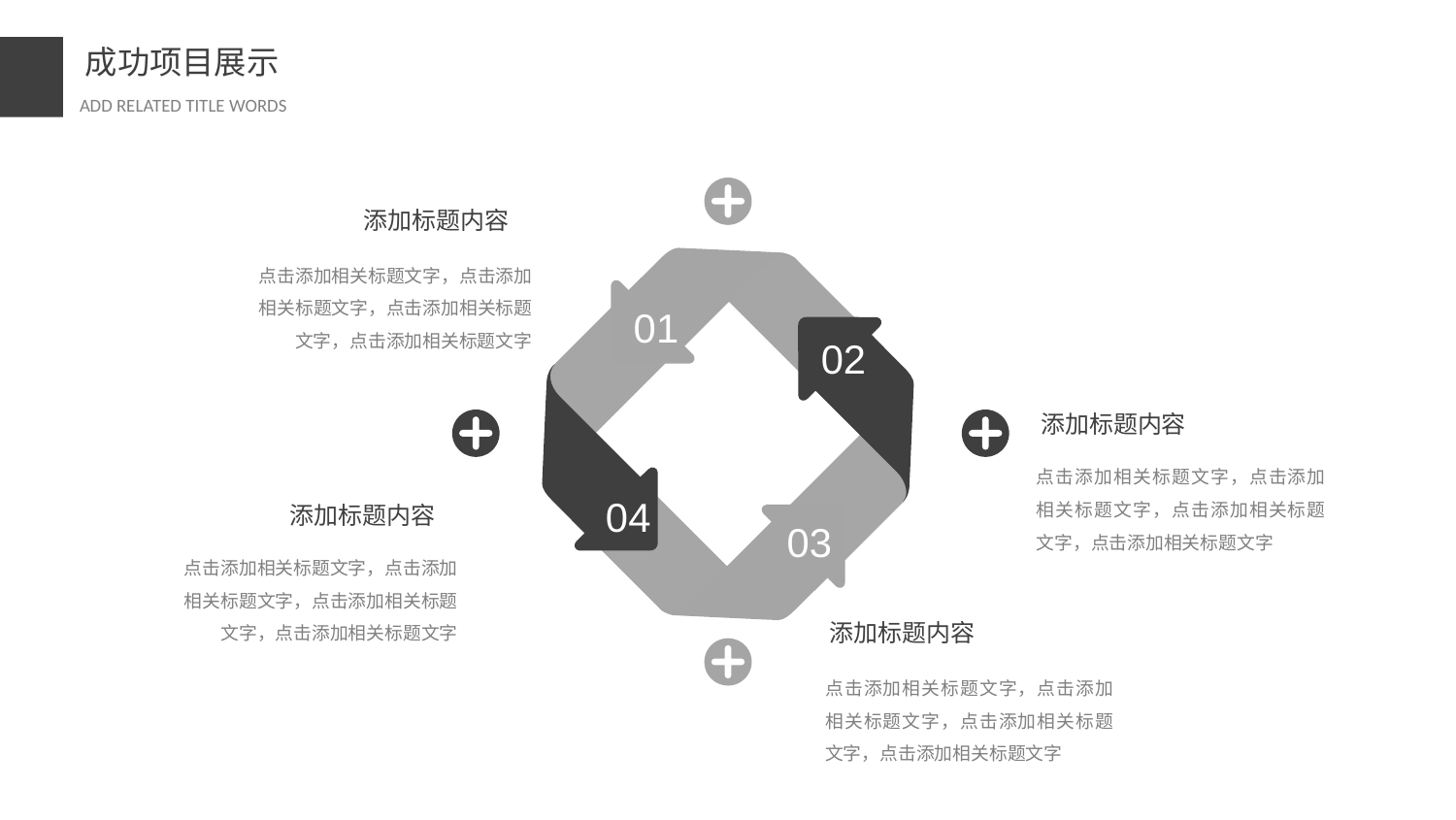

01
02
04
03
添加标题内容
点击添加相关标题文字，点击添加相关标题文字，点击添加相关标题文字，点击添加相关标题文字
添加标题内容

点击添加相关标题文字，点击添加相关标题文字，点击添加相关标题文字，点击添加相关标题文字
添加标题内容
点击添加相关标题文字，点击添加相关标题文字，点击添加相关标题文字，点击添加相关标题文字
添加标题内容

点击添加相关标题文字，点击添加相关标题文字，点击添加相关标题文字，点击添加相关标题文字